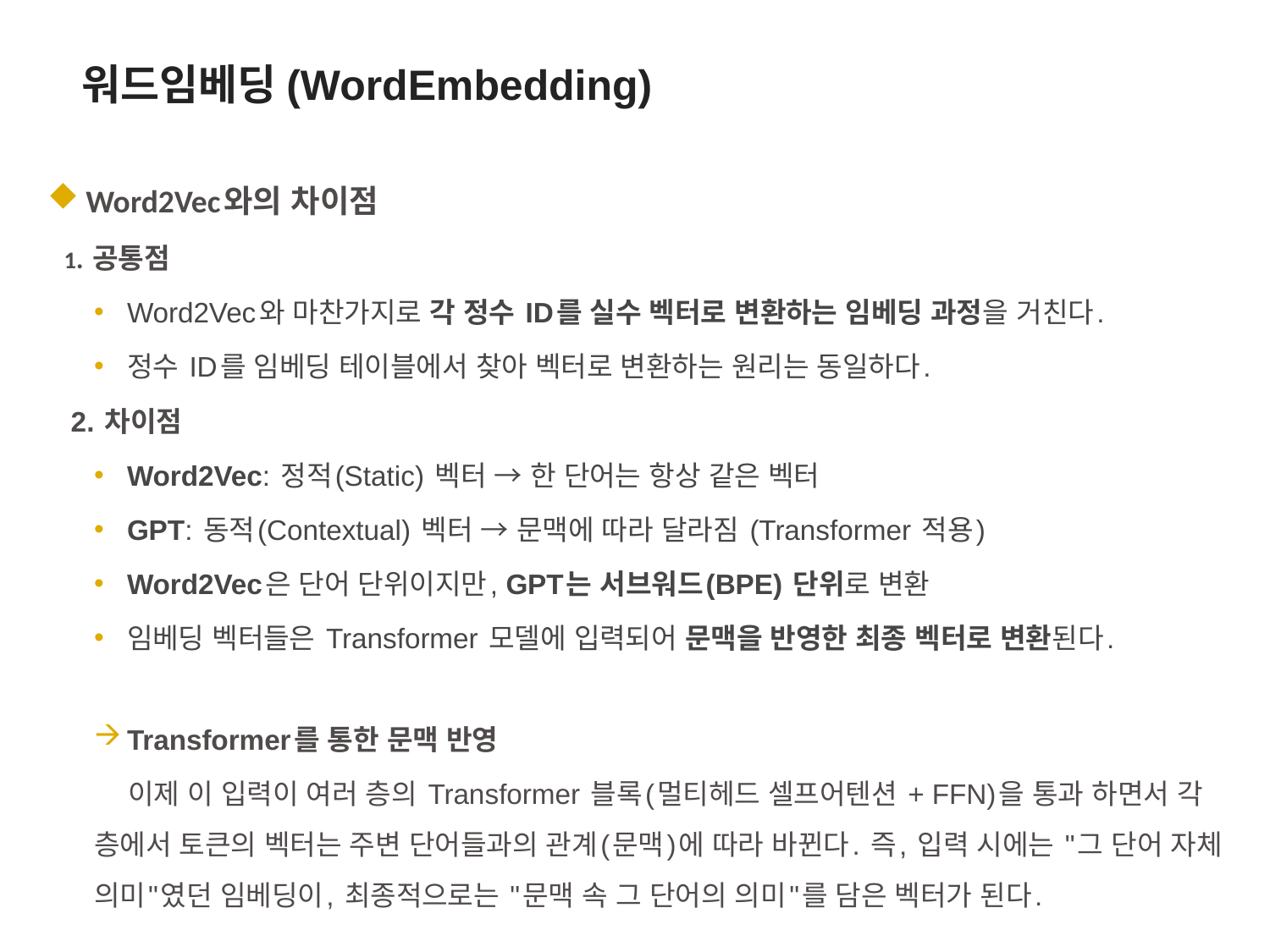

워드임베딩(WordEmbedding)
 Word2Vec와의 차이점
   1. 공통점
Word2Vec와 마찬가지로 각 정수 ID를 실수 벡터로 변환하는 임베딩 과정을 거친다.
정수 ID를 임베딩 테이블에서 찾아 벡터로 변환하는 원리는 동일하다.
   2. 차이점
Word2Vec: 정적(Static) 벡터 → 한 단어는 항상 같은 벡터
GPT: 동적(Contextual) 벡터 → 문맥에 따라 달라짐 (Transformer 적용)
Word2Vec은 단어 단위이지만, GPT는 서브워드(BPE) 단위로 변환
임베딩 벡터들은 Transformer 모델에 입력되어 문맥을 반영한 최종 벡터로 변환된다.

Transformer를 통한 문맥 반영
    이제 이 입력이 여러 층의 Transformer 블록(멀티헤드 셀프어텐션 + FFN)을 통과 하면서 각 층에서 토큰의 벡터는 주변 단어들과의 관계(문맥)에 따라 바뀐다. 즉, 입력 시에는 "그 단어 자체 의미"였던 임베딩이, 최종적으로는 "문맥 속 그 단어의 의미"를 담은 벡터가 된다.